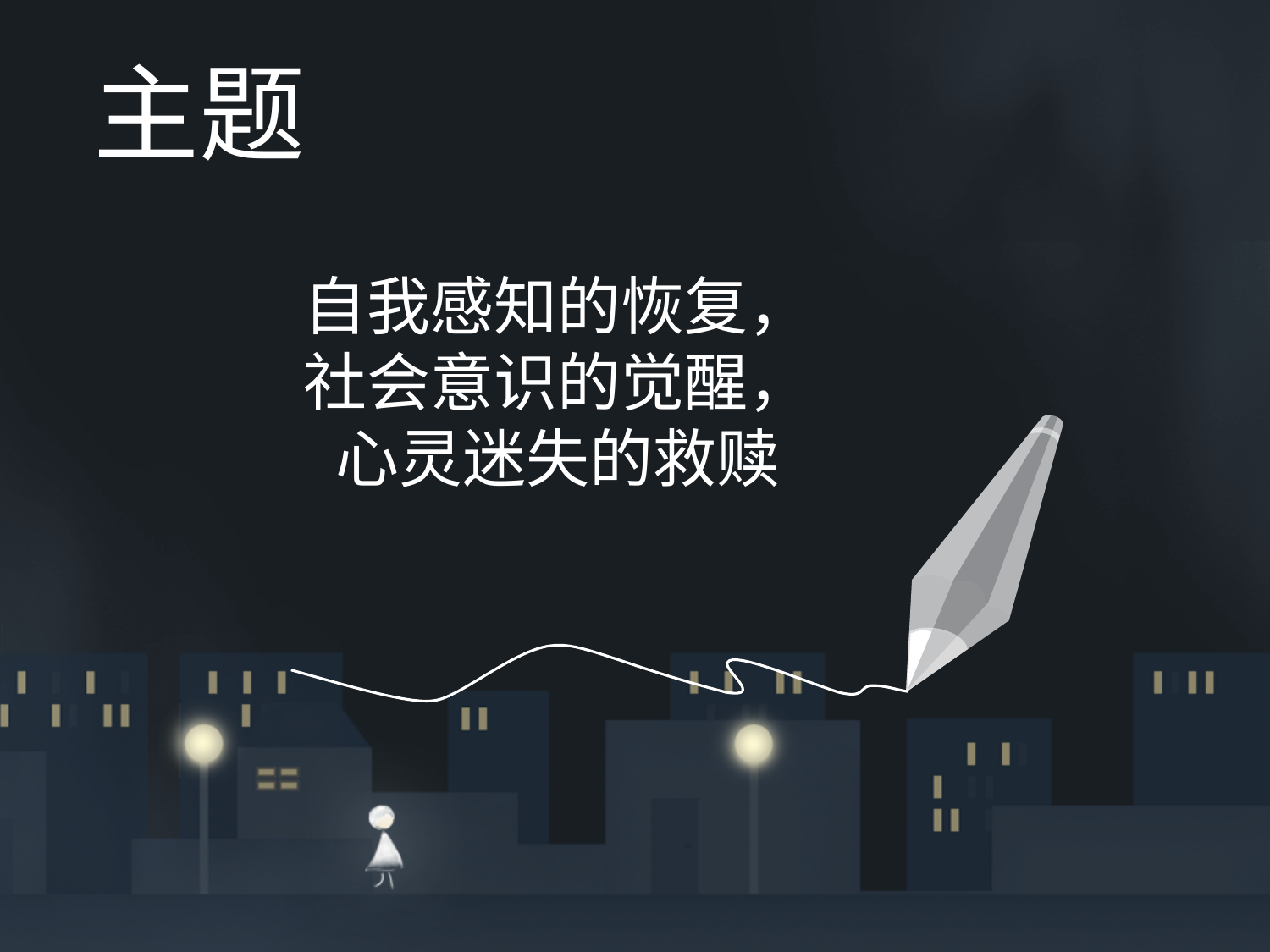

主题
自我感知的恢复，
社会意识的觉醒，
心灵迷失的救赎

      Bufansw
布凡商务
感谢您的聆听!